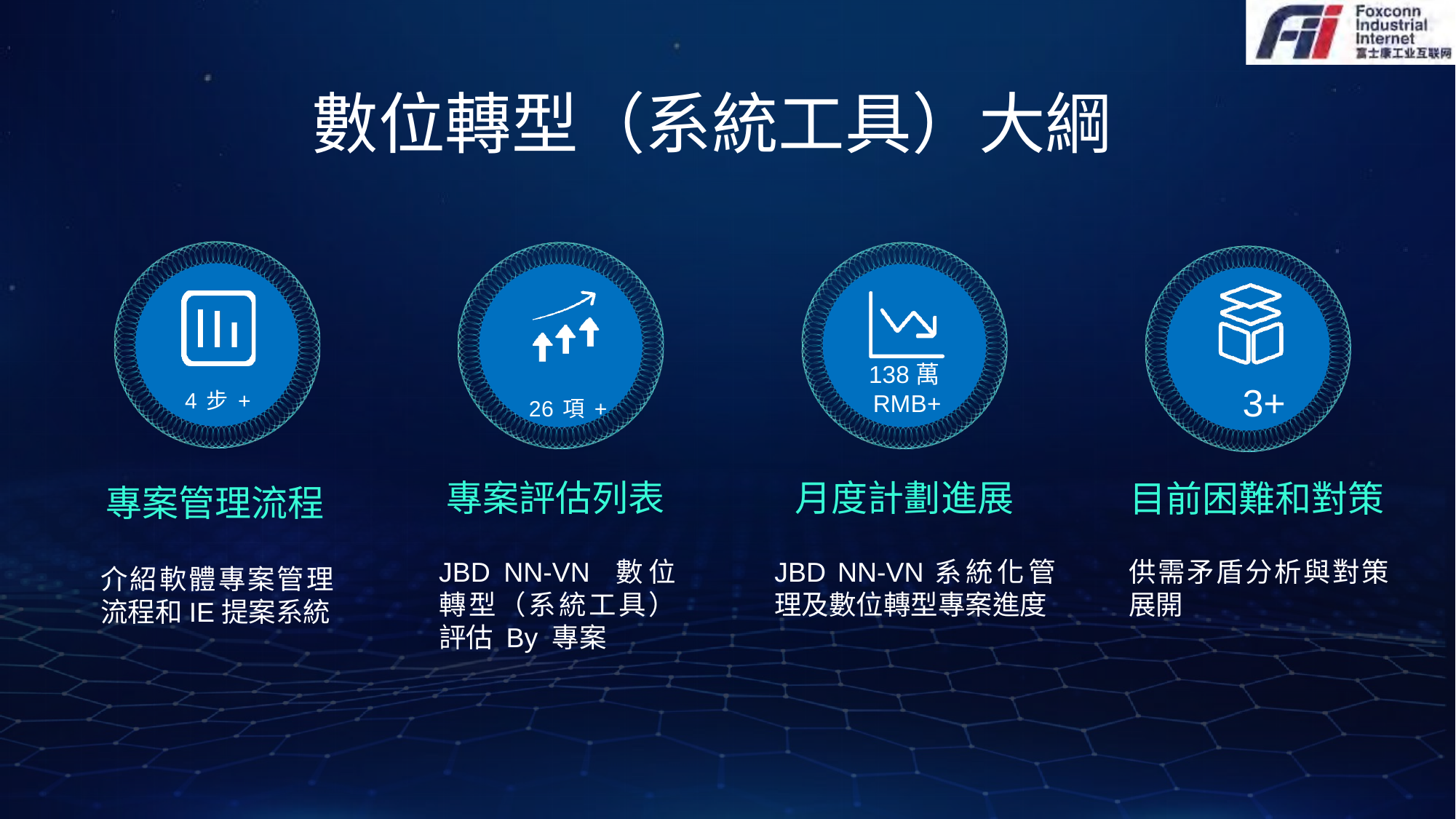

# 數位轉型（系統工具）大綱

138萬RMB+
4步+
3+
26項+
專案評估列表
月度計劃進展
目前困難和對策
專案管理流程
JBD NN-VN 數位轉型（系統工具）評估 By 專案
JBD NN-VN系統化管理及數位轉型專案進度
供需矛盾分析與對策展開
介紹軟體專案管理流程和IE提案系統